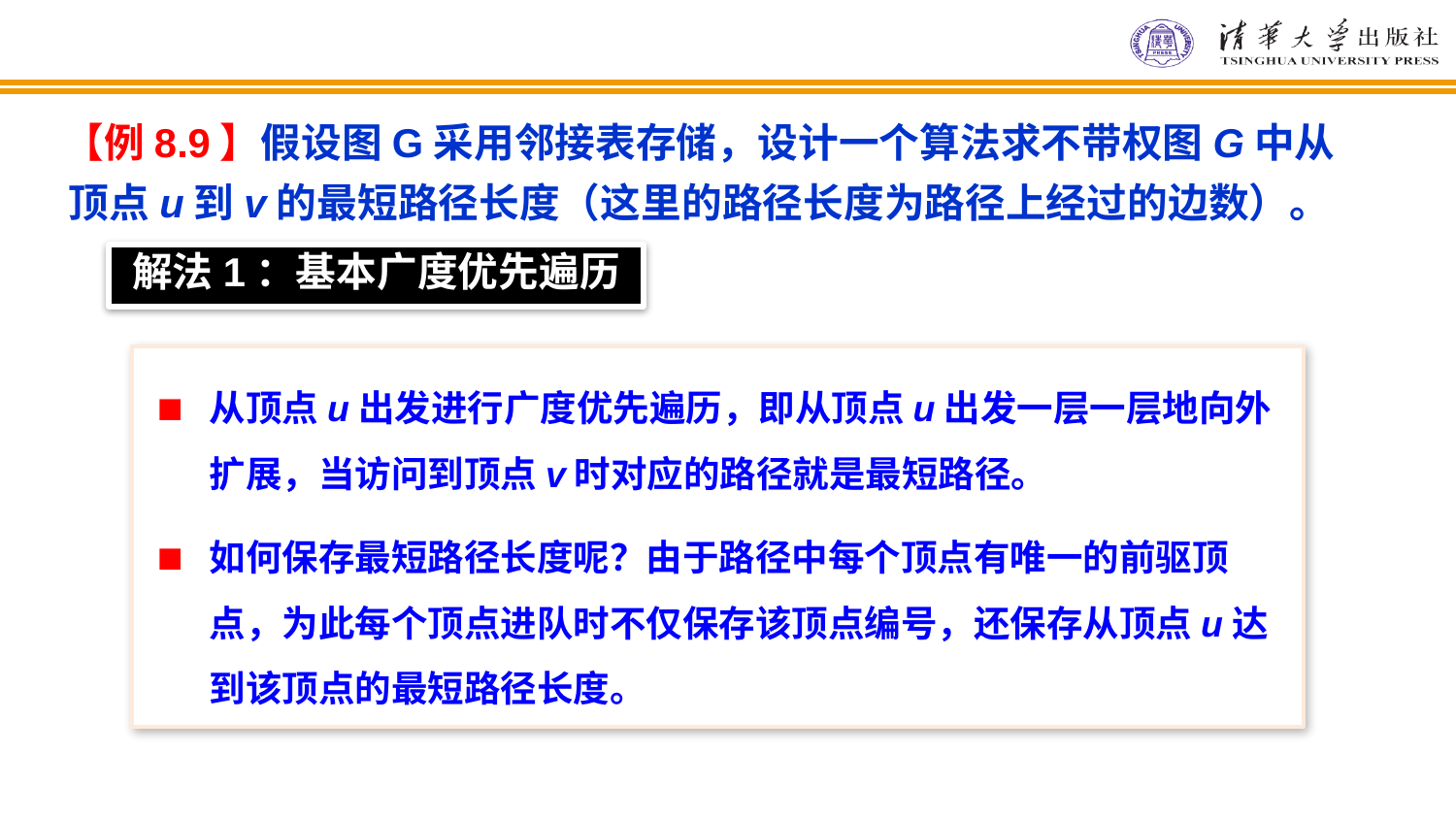

【例8.9】假设图G采用邻接表存储，设计一个算法求不带权图G中从顶点u到v的最短路径长度（这里的路径长度为路径上经过的边数）。
解法1：基本广度优先遍历
从顶点u出发进行广度优先遍历，即从顶点u出发一层一层地向外扩展，当访问到顶点v时对应的路径就是最短路径。
如何保存最短路径长度呢？由于路径中每个顶点有唯一的前驱顶点，为此每个顶点进队时不仅保存该顶点编号，还保存从顶点u达到该顶点的最短路径长度。